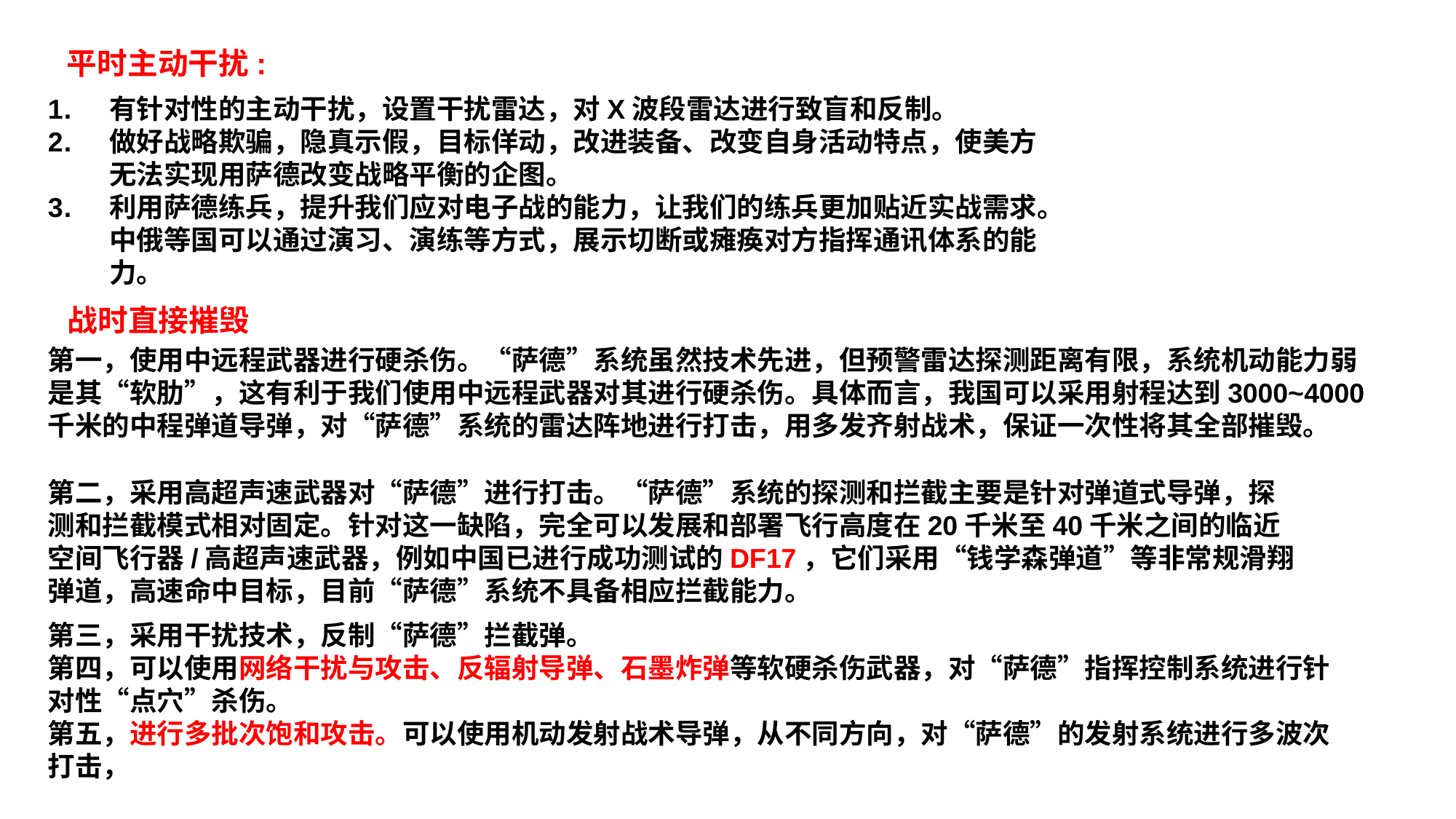

平时主动干扰:
有针对性的主动干扰，设置干扰雷达，对X波段雷达进行致盲和反制。
做好战略欺骗，隐真示假，目标佯动，改进装备、改变自身活动特点，使美方无法实现用萨德改变战略平衡的企图。
利用萨德练兵，提升我们应对电子战的能力，让我们的练兵更加贴近实战需求。中俄等国可以通过演习、演练等方式，展示切断或瘫痪对方指挥通讯体系的能力。
战时直接摧毁
第一，使用中远程武器进行硬杀伤。“萨德”系统虽然技术先进，但预警雷达探测距离有限，系统机动能力弱是其“软肋”，这有利于我们使用中远程武器对其进行硬杀伤。具体而言，我国可以采用射程达到3000~4000千米的中程弹道导弹，对“萨德”系统的雷达阵地进行打击，用多发齐射战术，保证一次性将其全部摧毁。
第二，采用高超声速武器对“萨德”进行打击。“萨德”系统的探测和拦截主要是针对弹道式导弹，探测和拦截模式相对固定。针对这一缺陷，完全可以发展和部署飞行高度在20千米至40千米之间的临近空间飞行器/高超声速武器，例如中国已进行成功测试的DF17，它们采用“钱学森弹道”等非常规滑翔弹道，高速命中目标，目前“萨德”系统不具备相应拦截能力。
第三，采用干扰技术，反制“萨德”拦截弹。
第四，可以使用网络干扰与攻击、反辐射导弹、石墨炸弹等软硬杀伤武器，对“萨德”指挥控制系统进行针对性“点穴”杀伤。
第五，进行多批次饱和攻击。可以使用机动发射战术导弹，从不同方向，对“萨德”的发射系统进行多波次打击，